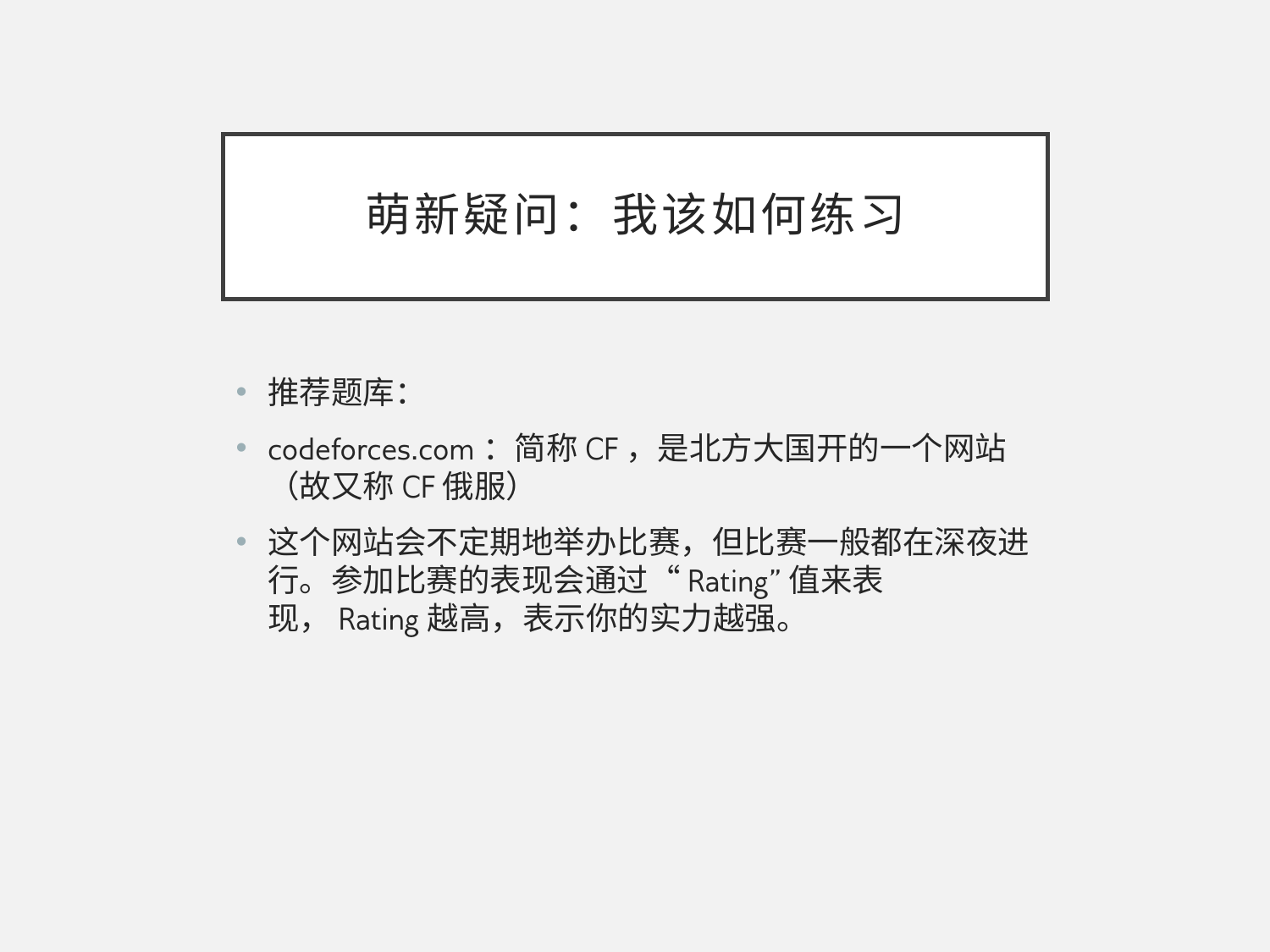

# 萌新疑问：我该如何练习
推荐题库：
codeforces.com：简称CF，是北方大国开的一个网站（故又称CF俄服）
这个网站会不定期地举办比赛，但比赛一般都在深夜进行。参加比赛的表现会通过“Rating”值来表现，Rating越高，表示你的实力越强。